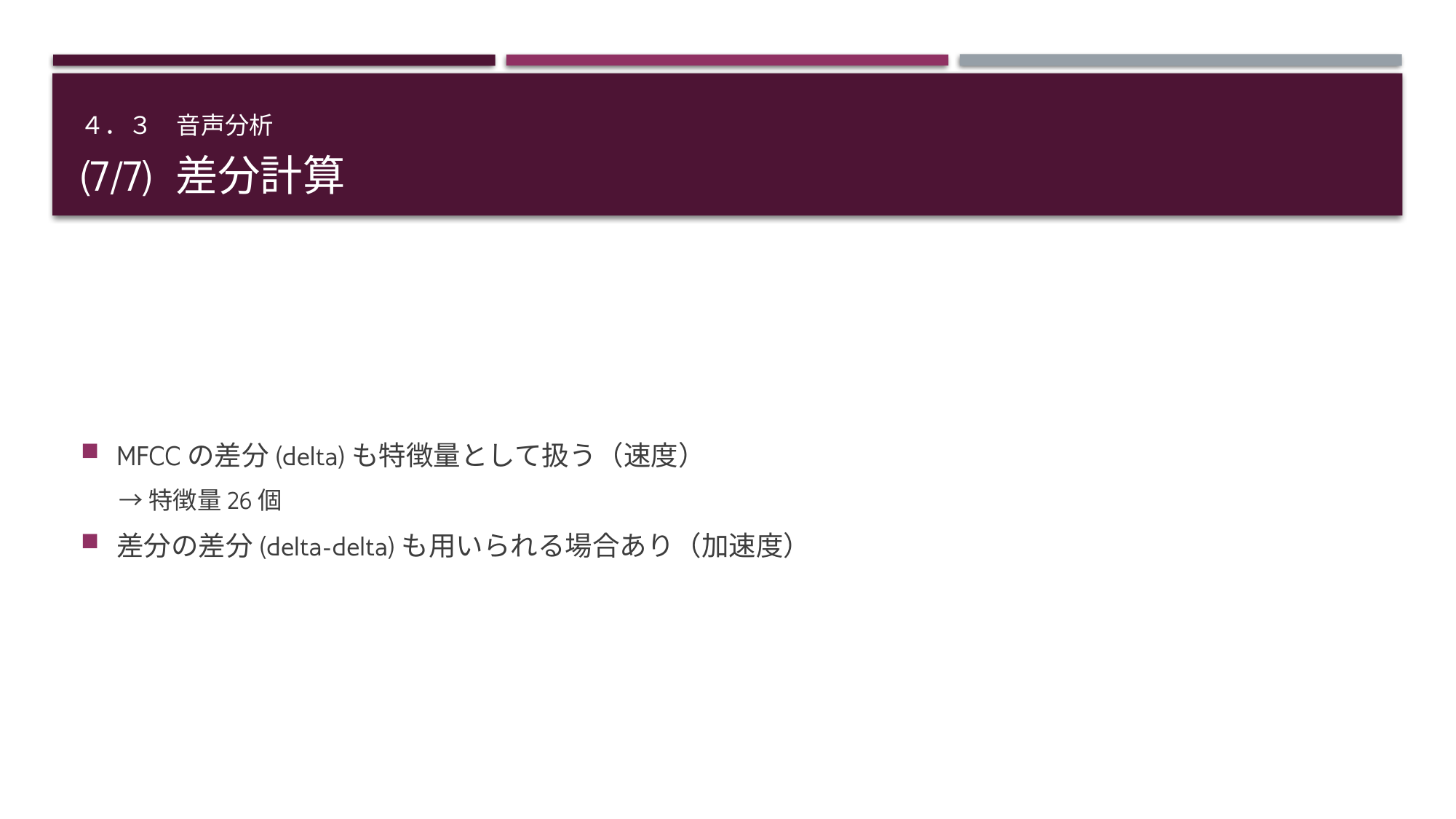

４．３　音声分析
# (7/7) 差分計算
MFCCの差分(delta)も特徴量として扱う（速度）
→特徴量26個
差分の差分(delta-delta)も用いられる場合あり（加速度）